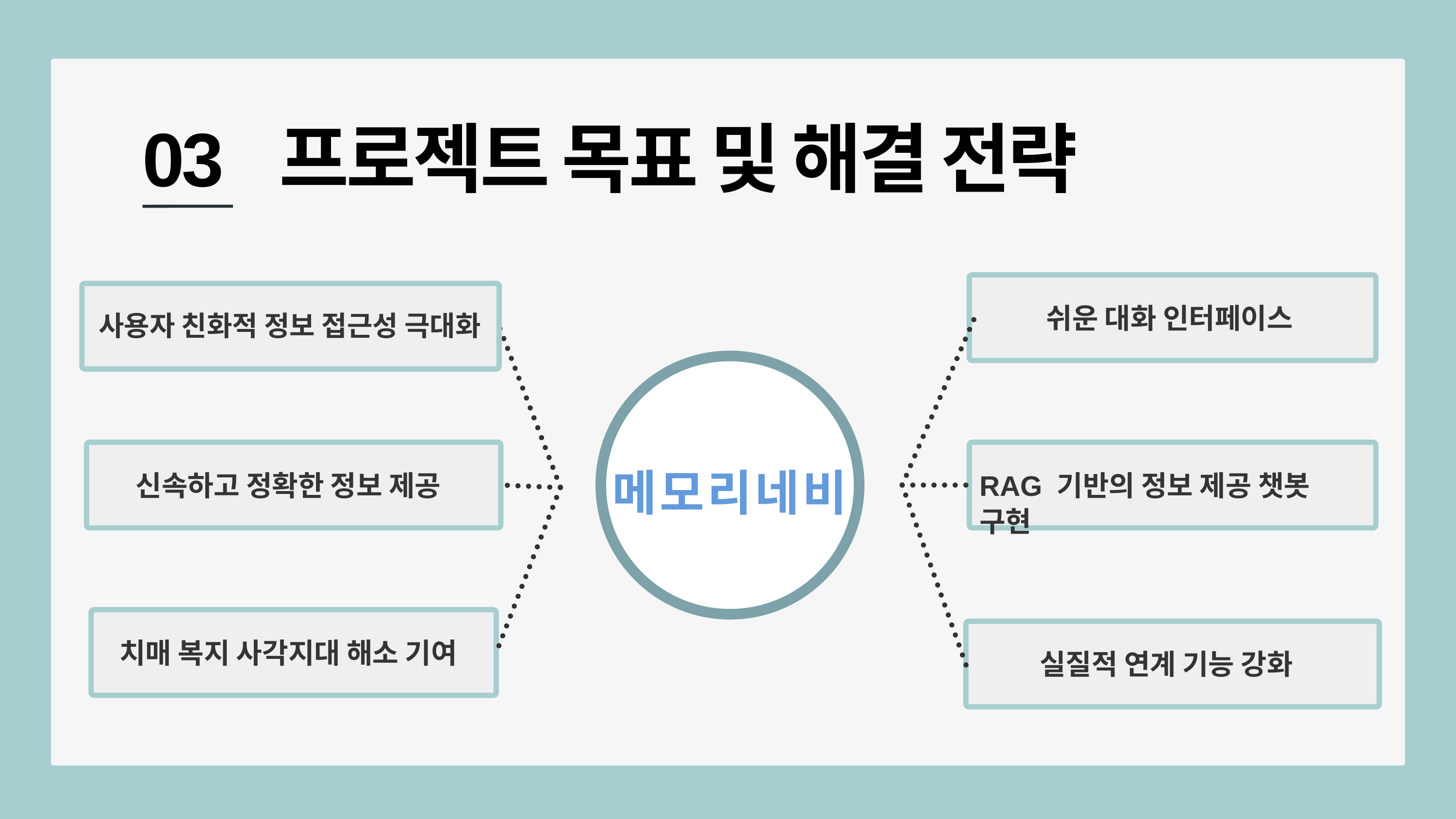

03  프로젝트 목표 및 해결 전략

쉬운 대화 인터페이스
사용자 친화적 정보 접근성 극대화

메모리네비

신속하고 정확한 정보 제공
RAG 기반의 정보 제공 챗봇 구현

치매 복지 사각지대 해소 기여
실질적 연계 기능 강화